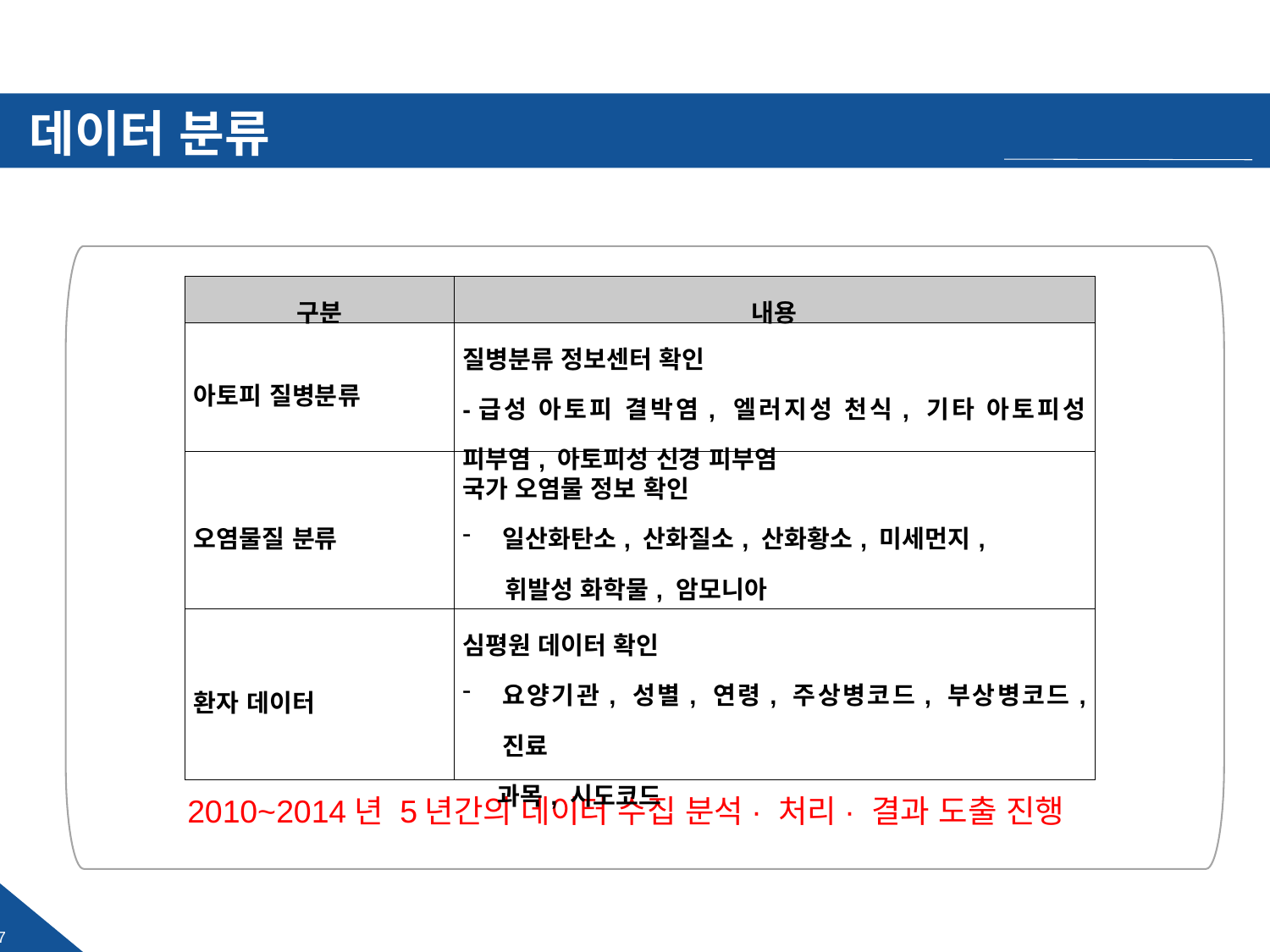

# 데이터 분류
구성 및 분류

| 구분 | 내용 |
| --- | --- |
| 아토피 질병분류 | 질병분류 정보센터 확인 -급성 아토피 결박염, 엘러지성 천식, 기타 아토피성 피부염, 아토피성 신경 피부염 |
| 오염물질 분류 | 국가 오염물 정보 확인 일산화탄소, 산화질소, 산화황소, 미세먼지, 휘발성 화학물, 암모니아 |
| 환자 데이터 | 심평원 데이터 확인 요양기관, 성별, 연령, 주상병코드, 부상병코드, 진료 과목, 시도코드 |
2010~2014년 5년간의 데이터 수집 분석· 처리· 결과 도출 진행